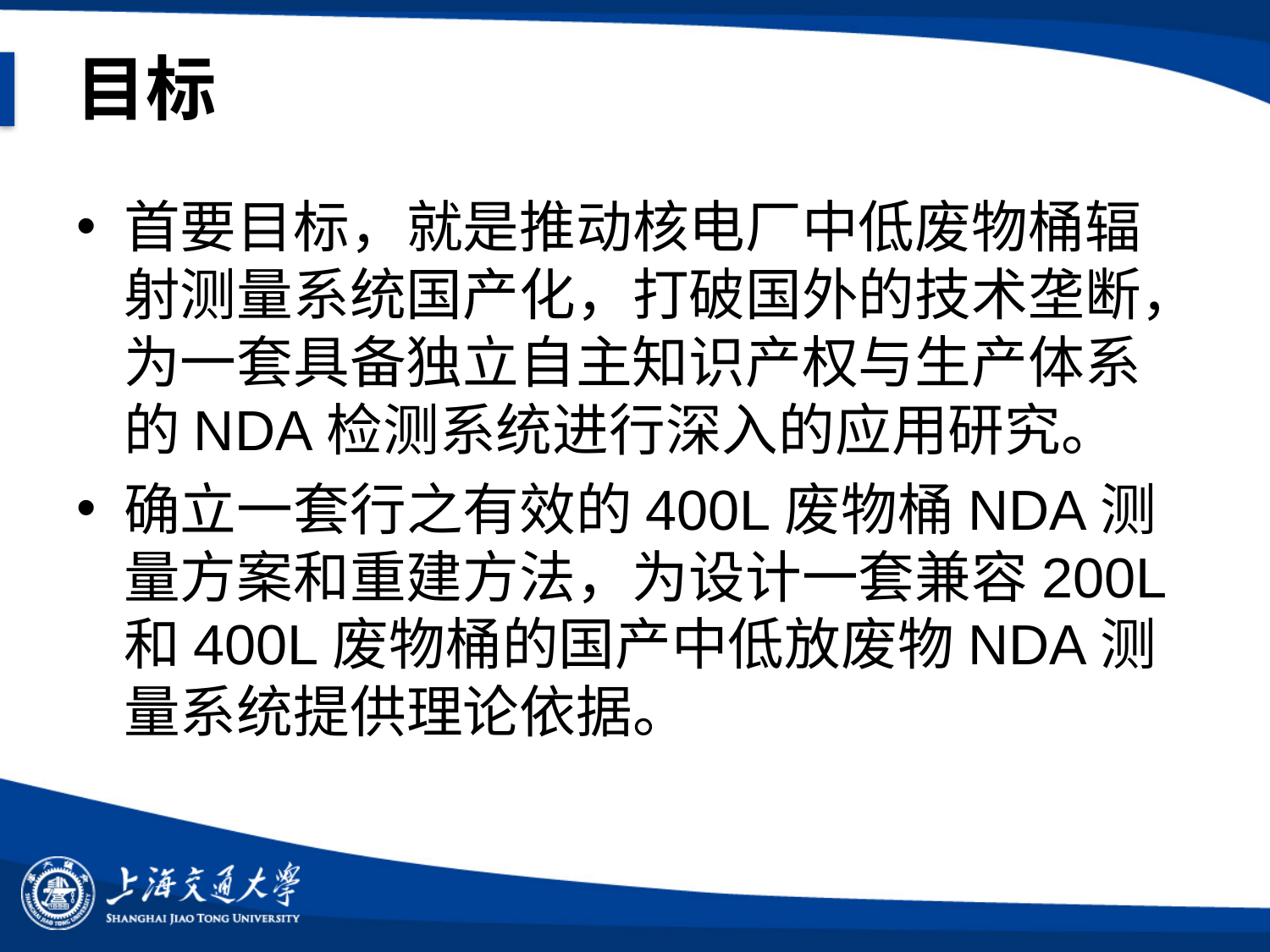

# 目标
首要目标，就是推动核电厂中低废物桶辐射测量系统国产化，打破国外的技术垄断，为一套具备独立自主知识产权与生产体系的NDA检测系统进行深入的应用研究。
确立一套行之有效的400L废物桶NDA测量方案和重建方法，为设计一套兼容200L和400L废物桶的国产中低放废物NDA测量系统提供理论依据。